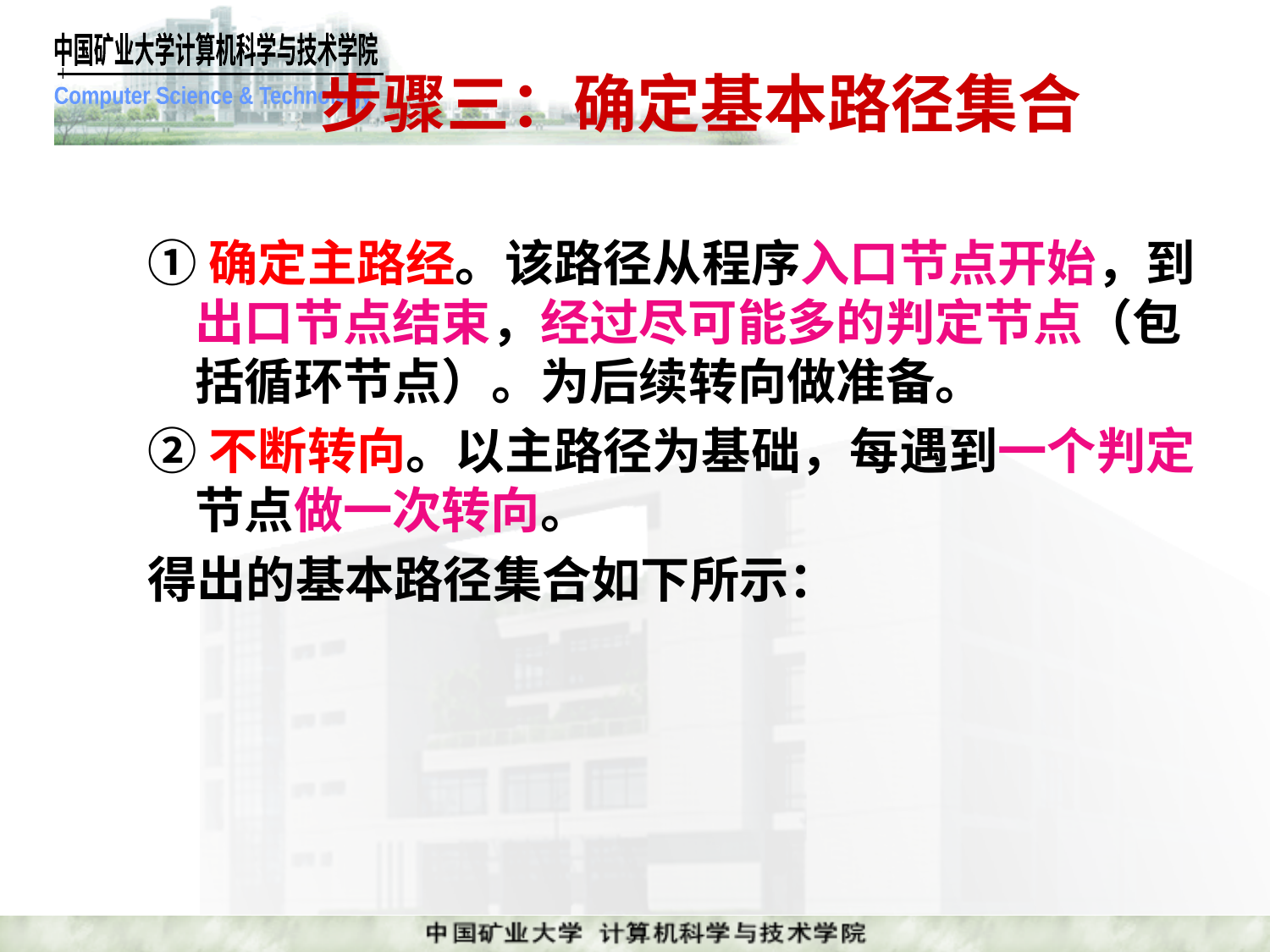

# 步骤三：确定基本路径集合
①确定主路经。该路径从程序入口节点开始，到出口节点结束，经过尽可能多的判定节点（包括循环节点）。为后续转向做准备。
②不断转向。以主路径为基础，每遇到一个判定节点做一次转向。
得出的基本路径集合如下所示：

课件制作人：谢希仁